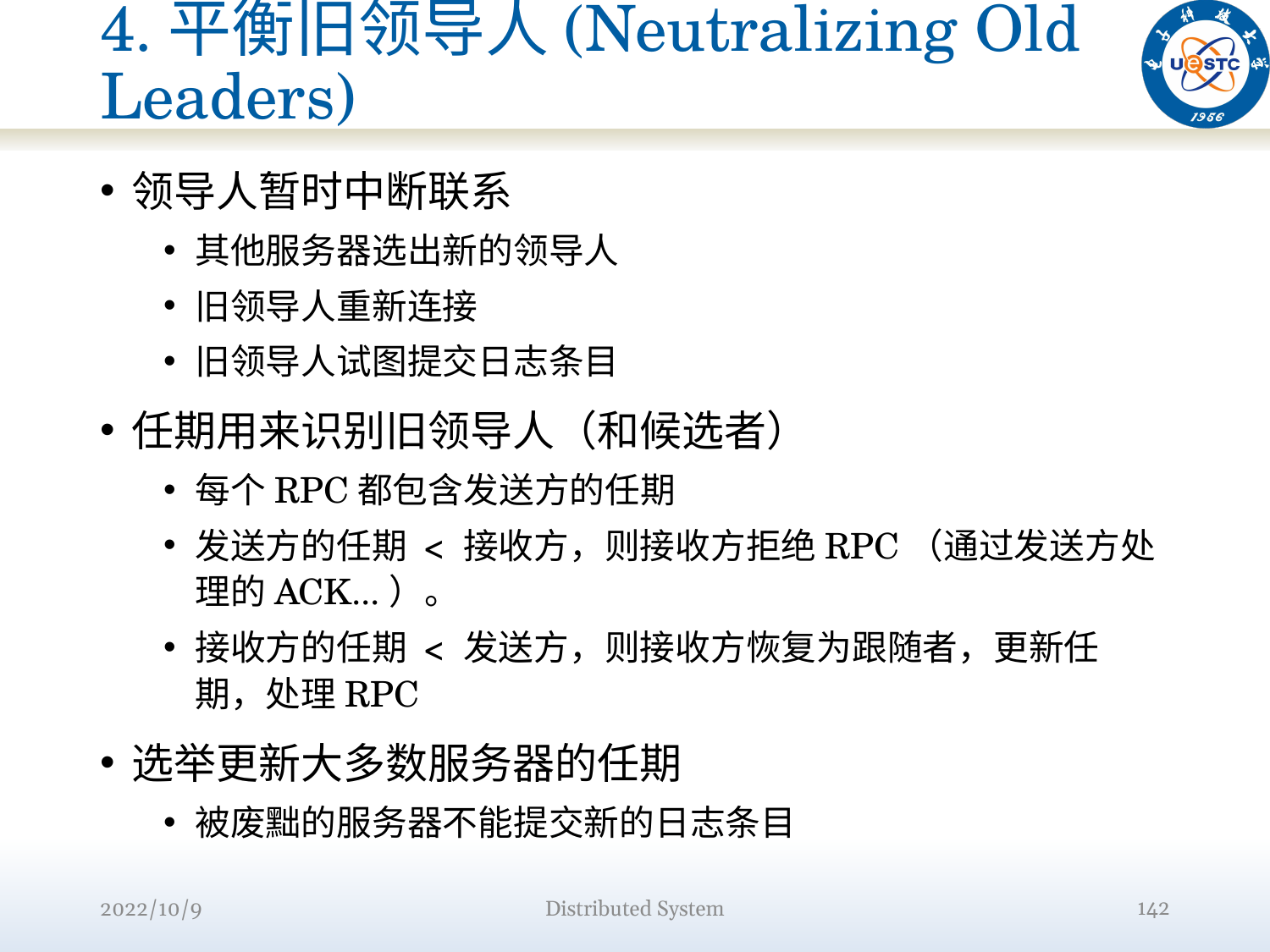

# 4.平衡旧领导人(Neutralizing Old Leaders)
领导人暂时中断联系
其他服务器选出新的领导人
旧领导人重新连接
旧领导人试图提交日志条目
任期用来识别旧领导人（和候选者）
每个RPC都包含发送方的任期
发送方的任期 < 接收方，则接收方拒绝RPC（通过发送方处理的ACK...）。
接收方的任期 < 发送方，则接收方恢复为跟随者，更新任期，处理RPC
选举更新大多数服务器的任期
被废黜的服务器不能提交新的日志条目
2022/10/9
Distributed System
142